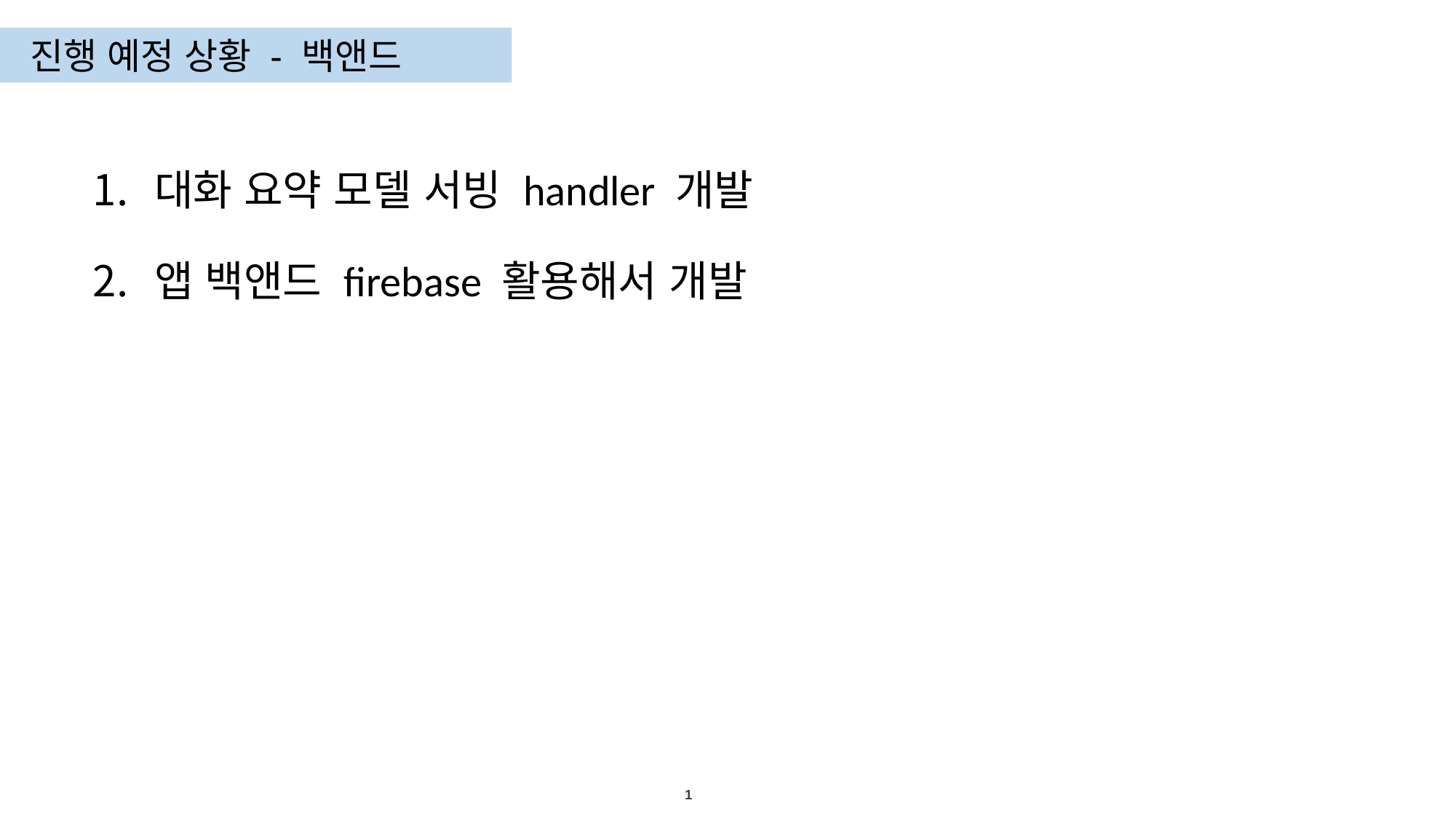

진행 예정 상황 - 백앤드
대화 요약 모델 서빙 handler 개발
앱 백앤드 firebase 활용해서 개발
1